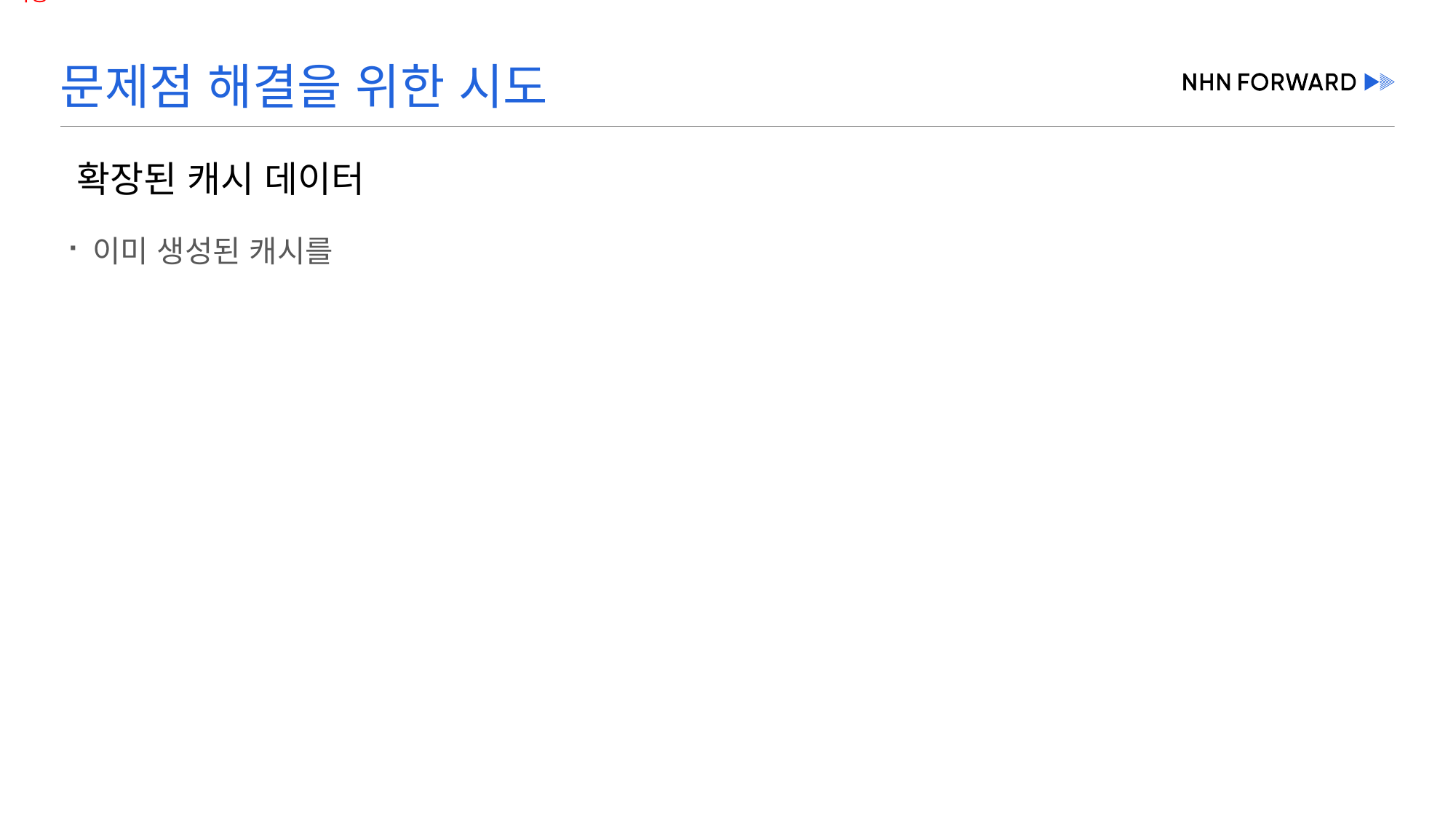

# 문제점 해결을 위한 시도
 확장된 캐시 데이터
이미 생성된 캐시를